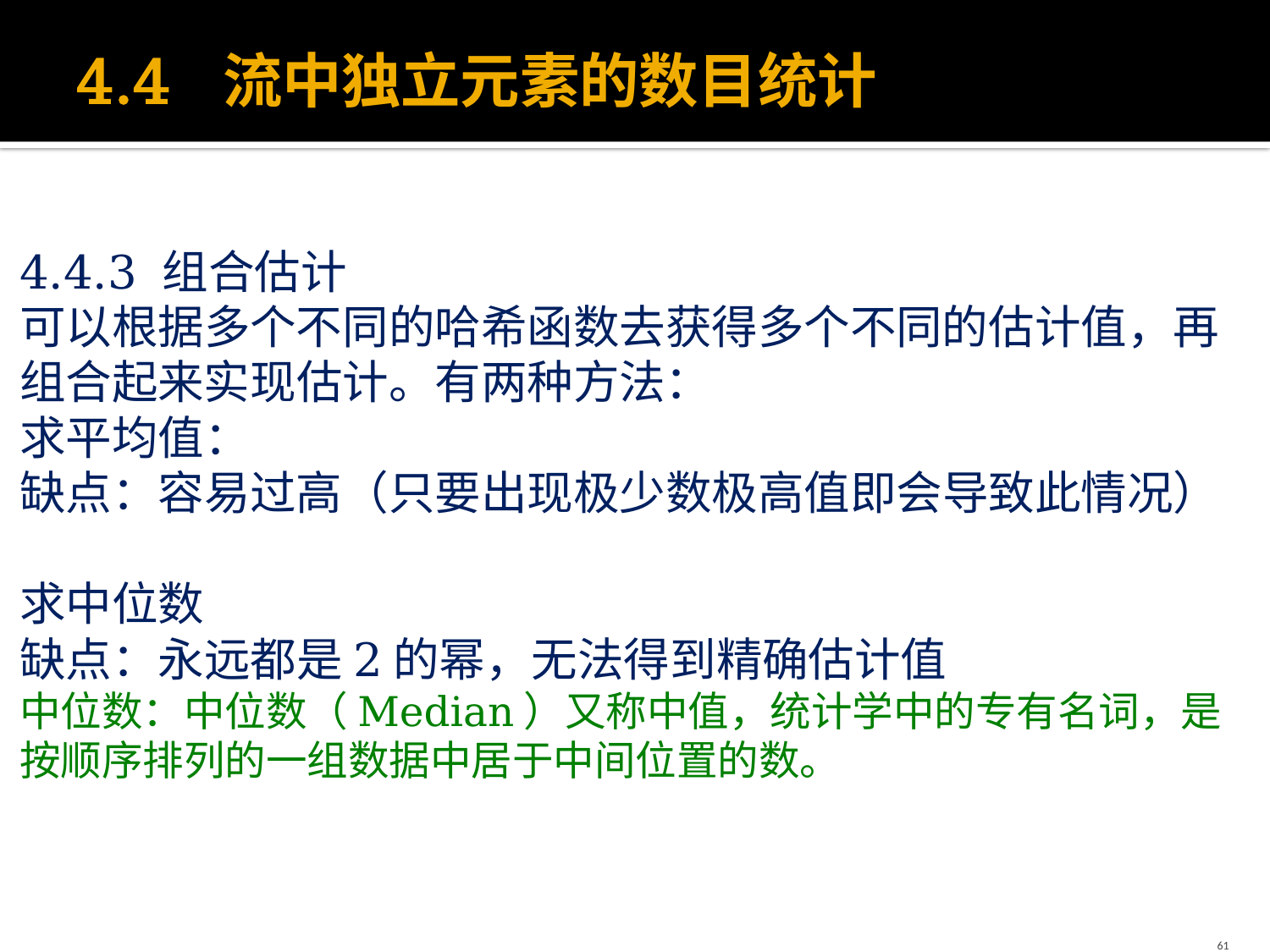

# 4.4  流中独立元素的数目统计
4.4.3 组合估计
可以根据多个不同的哈希函数去获得多个不同的估计值，再组合起来实现估计。有两种方法：
求平均值：
缺点：容易过高（只要出现极少数极高值即会导致此情况）

求中位数
缺点：永远都是2的幂，无法得到精确估计值
中位数：中位数（Median）又称中值，统计学中的专有名词，是按顺序排列的一组数据中居于中间位置的数。

61